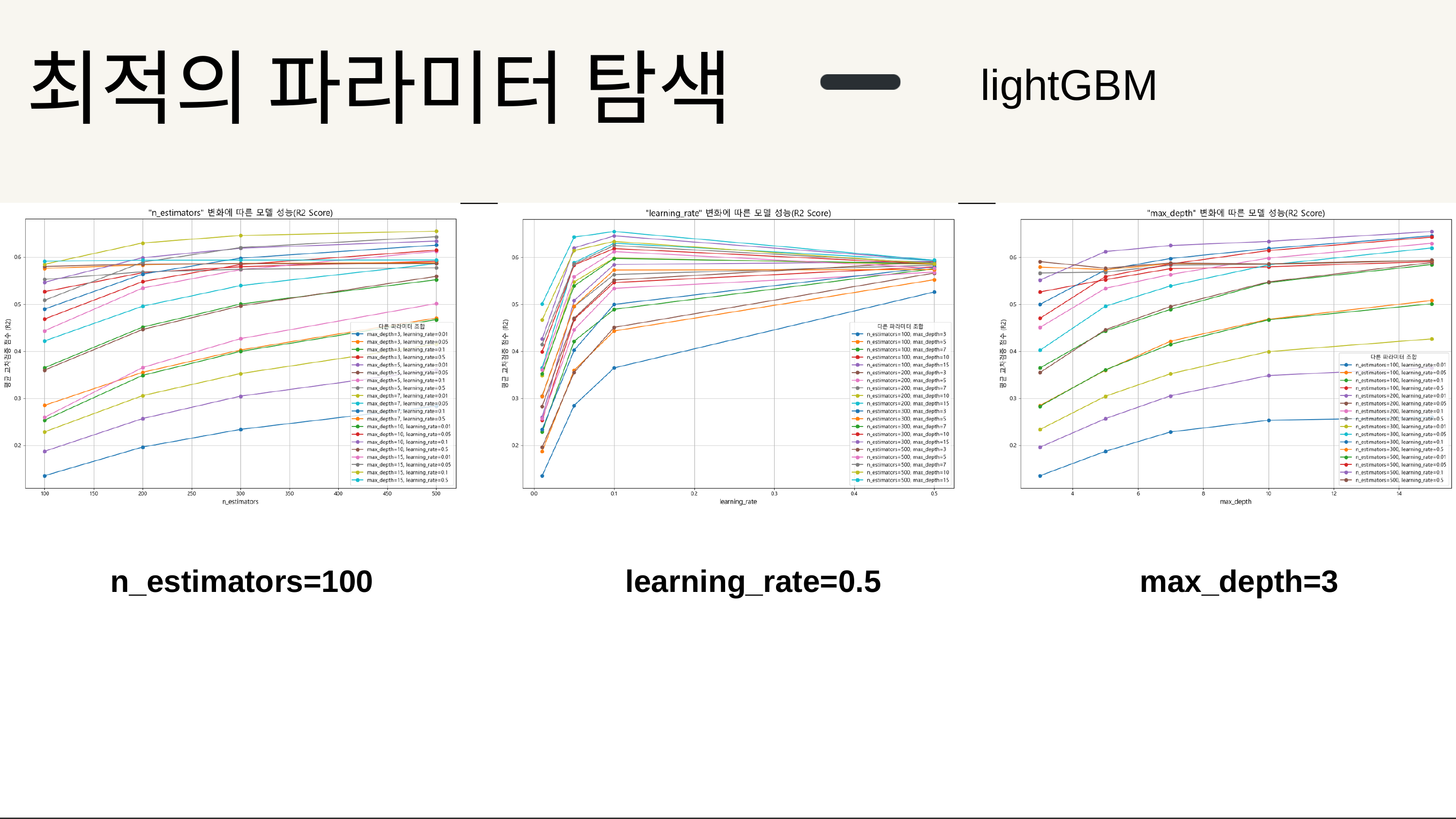

최적의 파라미터 탐색
lightGBM

n_estimators=100
learning_rate=0.5
max_depth=3